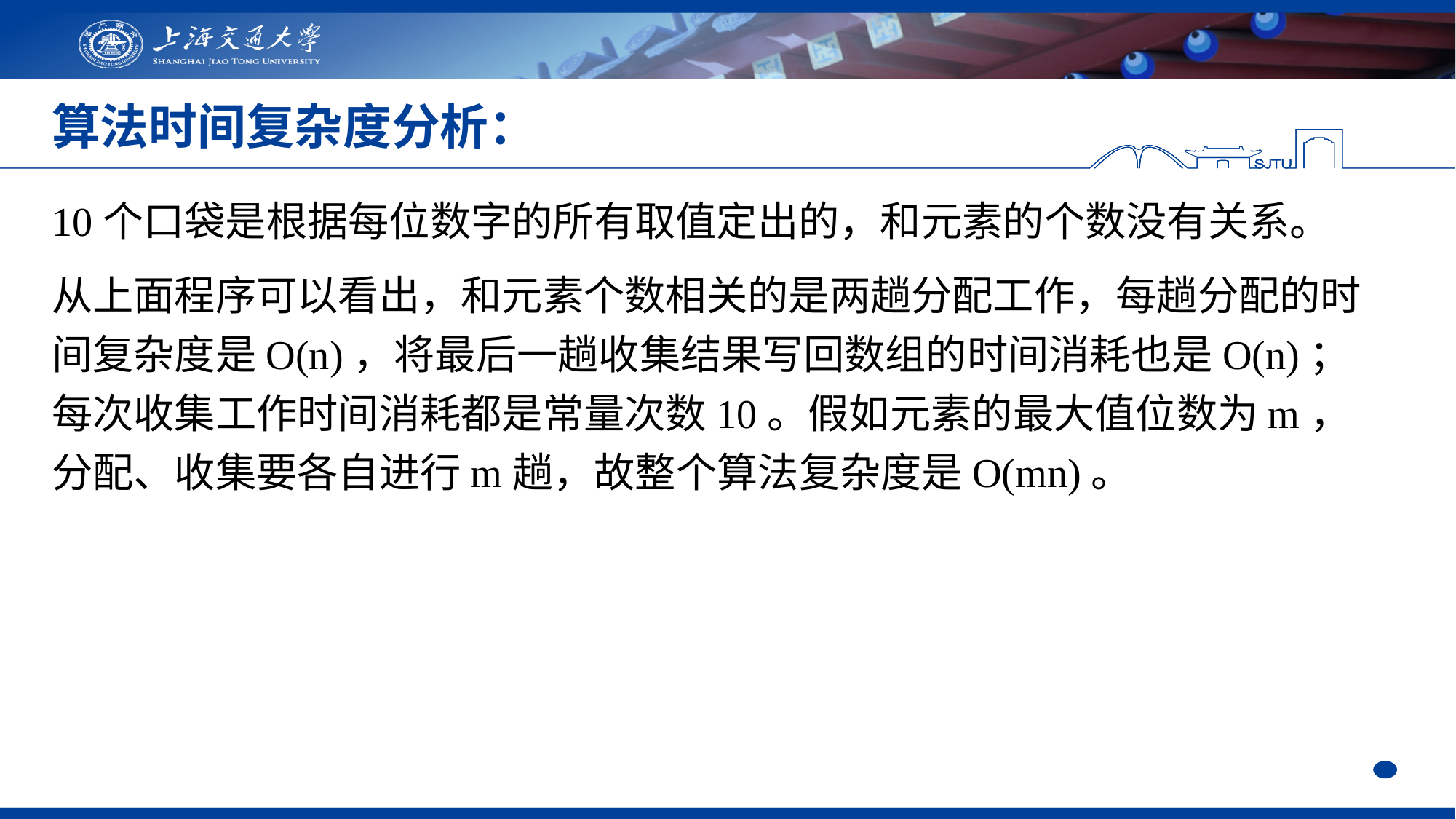

# 算法时间复杂度分析：
10个口袋是根据每位数字的所有取值定出的，和元素的个数没有关系。
从上面程序可以看出，和元素个数相关的是两趟分配工作，每趟分配的时间复杂度是O(n)，将最后一趟收集结果写回数组的时间消耗也是O(n)；每次收集工作时间消耗都是常量次数10。假如元素的最大值位数为m，分配、收集要各自进行m趟，故整个算法复杂度是O(mn)。